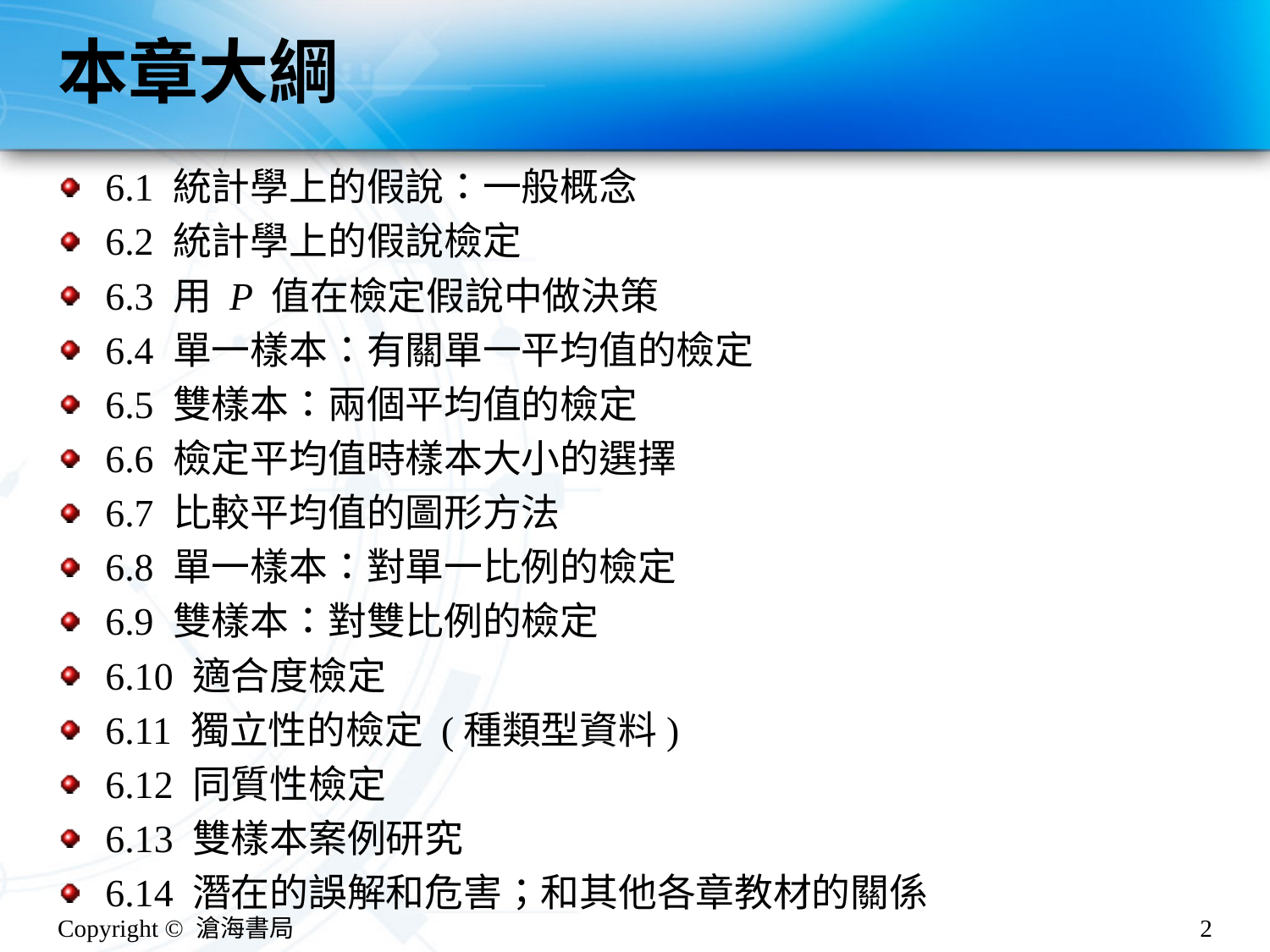

# 本章大綱
6.1 統計學上的假說：一般概念
6.2 統計學上的假說檢定
6.3 用 P 值在檢定假說中做決策
6.4 單一樣本：有關單一平均值的檢定
6.5 雙樣本：兩個平均值的檢定
6.6 檢定平均值時樣本大小的選擇
6.7 比較平均值的圖形方法
6.8 單一樣本：對單一比例的檢定
6.9 雙樣本：對雙比例的檢定
6.10 適合度檢定
6.11 獨立性的檢定 (種類型資料)
6.12 同質性檢定
6.13 雙樣本案例研究
6.14 潛在的誤解和危害；和其他各章教材的關係
Copyright © 滄海書局
2